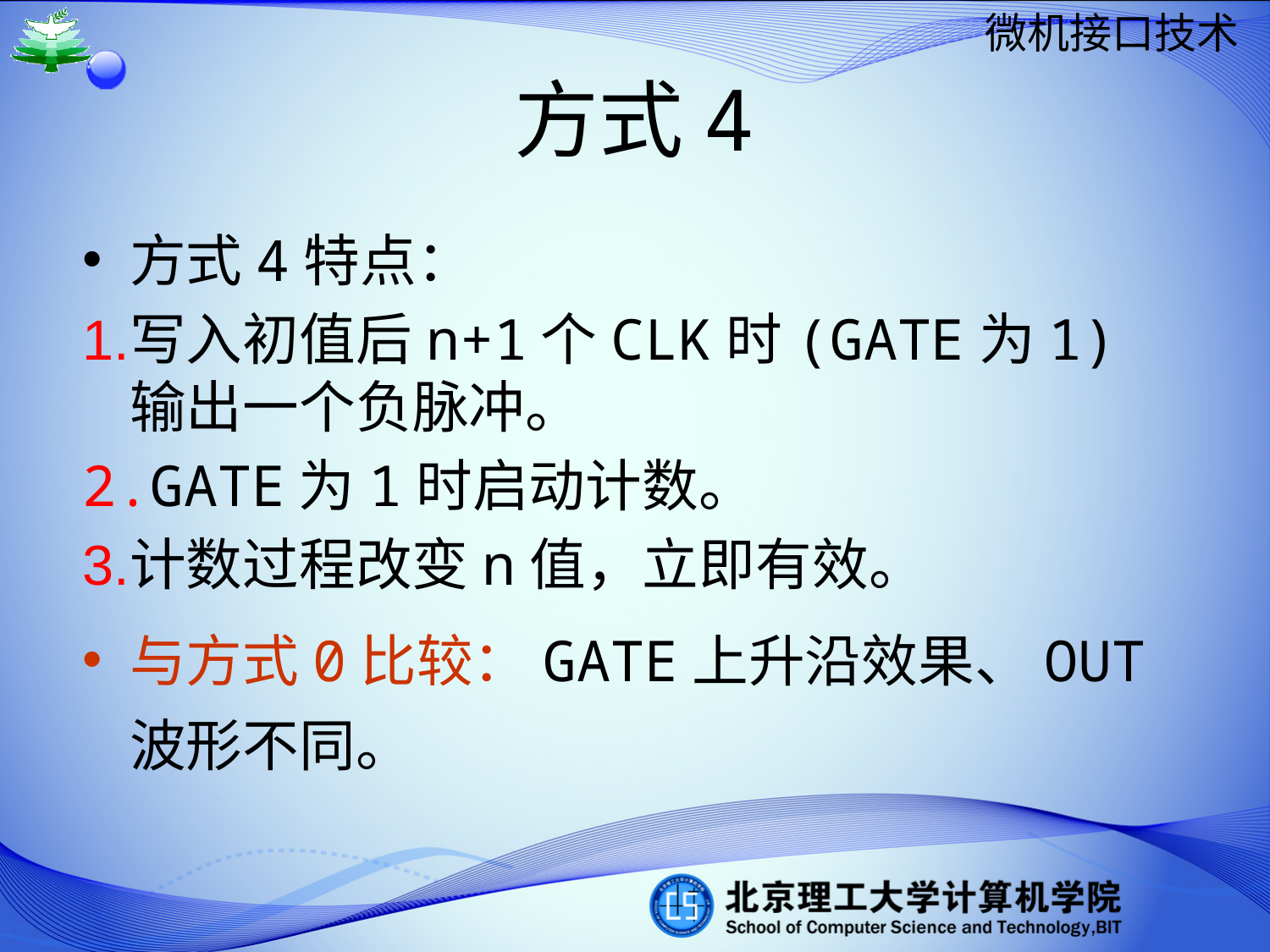

# 方式4
方式4特点：
写入初值后n+1个CLK时(GATE为1)输出一个负脉冲。
GATE为1时启动计数。
计数过程改变n值，立即有效。
与方式0比较：GATE上升沿效果、OUT波形不同。